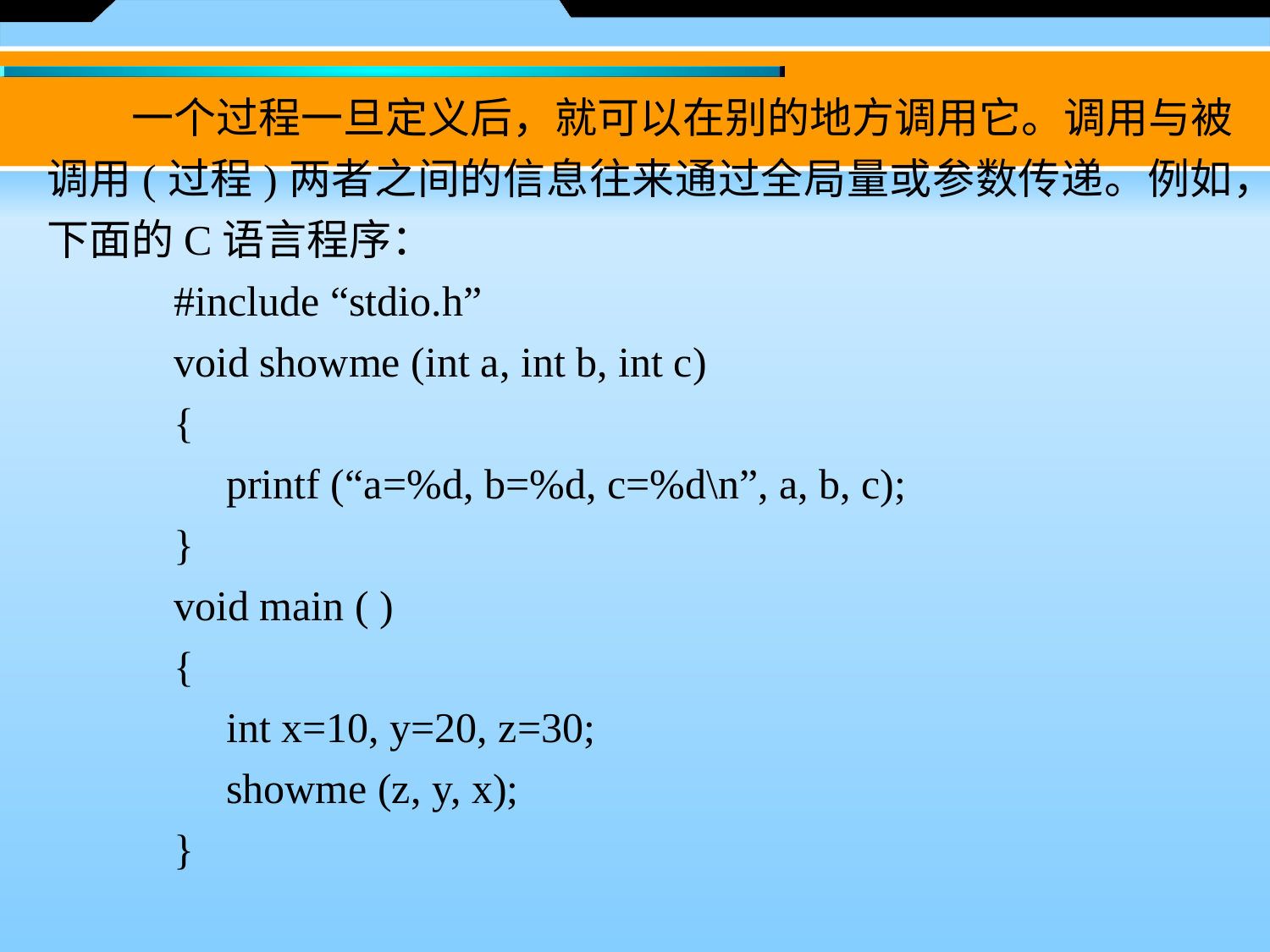

一个过程一旦定义后，就可以在别的地方调用它。调用与被调用(过程)两者之间的信息往来通过全局量或参数传递。例如，下面的C语言程序：
#include “stdio.h”
void showme (int a, int b, int c)
{
　printf (“a=%d, b=%d, c=%d\n”, a, b, c);
}
void main ( )
{
　int x=10, y=20, z=30;
　showme (z, y, x);
}